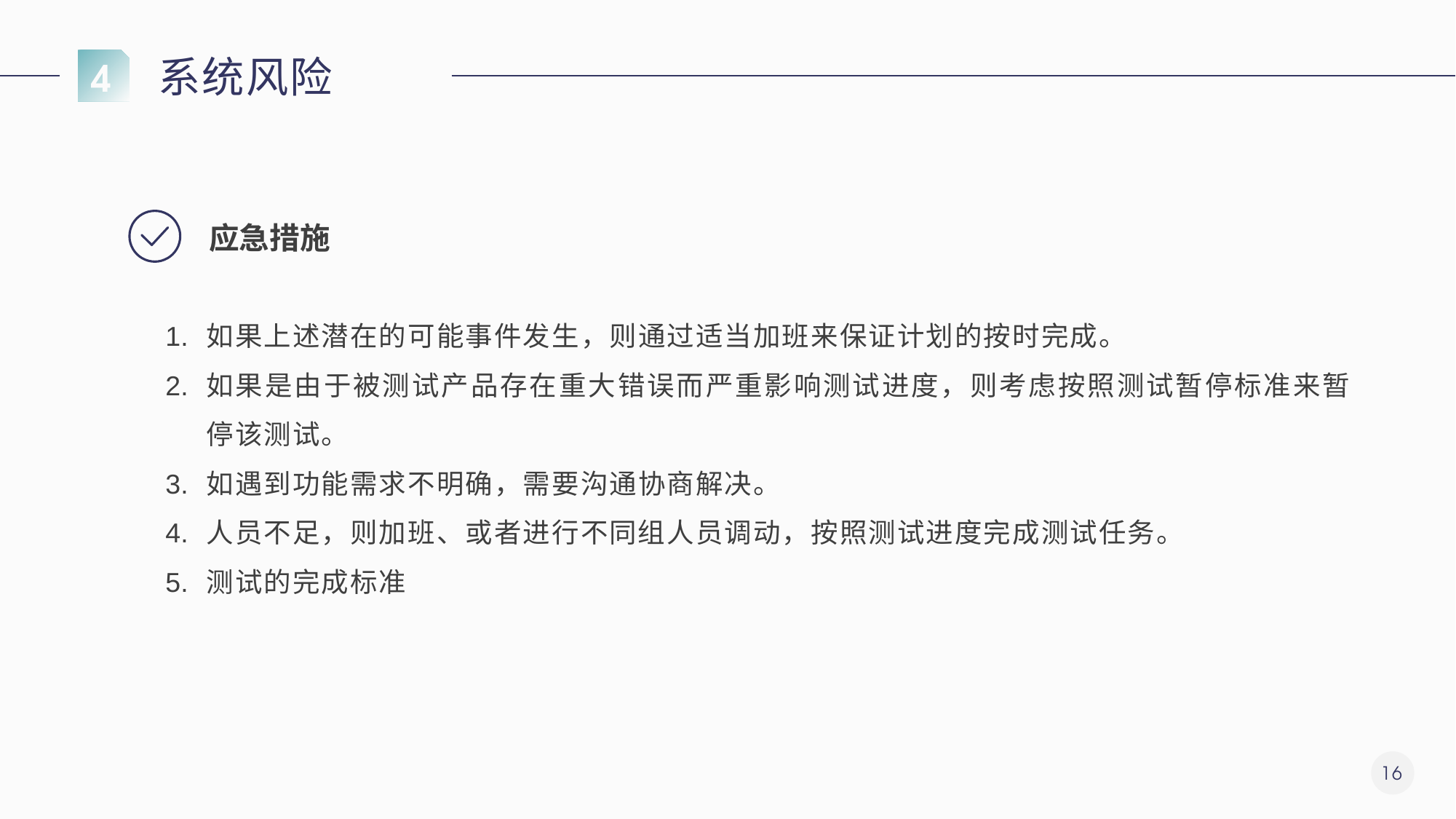

系统风险
4

应急措施
如果上述潜在的可能事件发生，则通过适当加班来保证计划的按时完成。
如果是由于被测试产品存在重大错误而严重影响测试进度，则考虑按照测试暂停标准来暂停该测试。
如遇到功能需求不明确，需要沟通协商解决。
人员不足，则加班、或者进行不同组人员调动，按照测试进度完成测试任务。
测试的完成标准